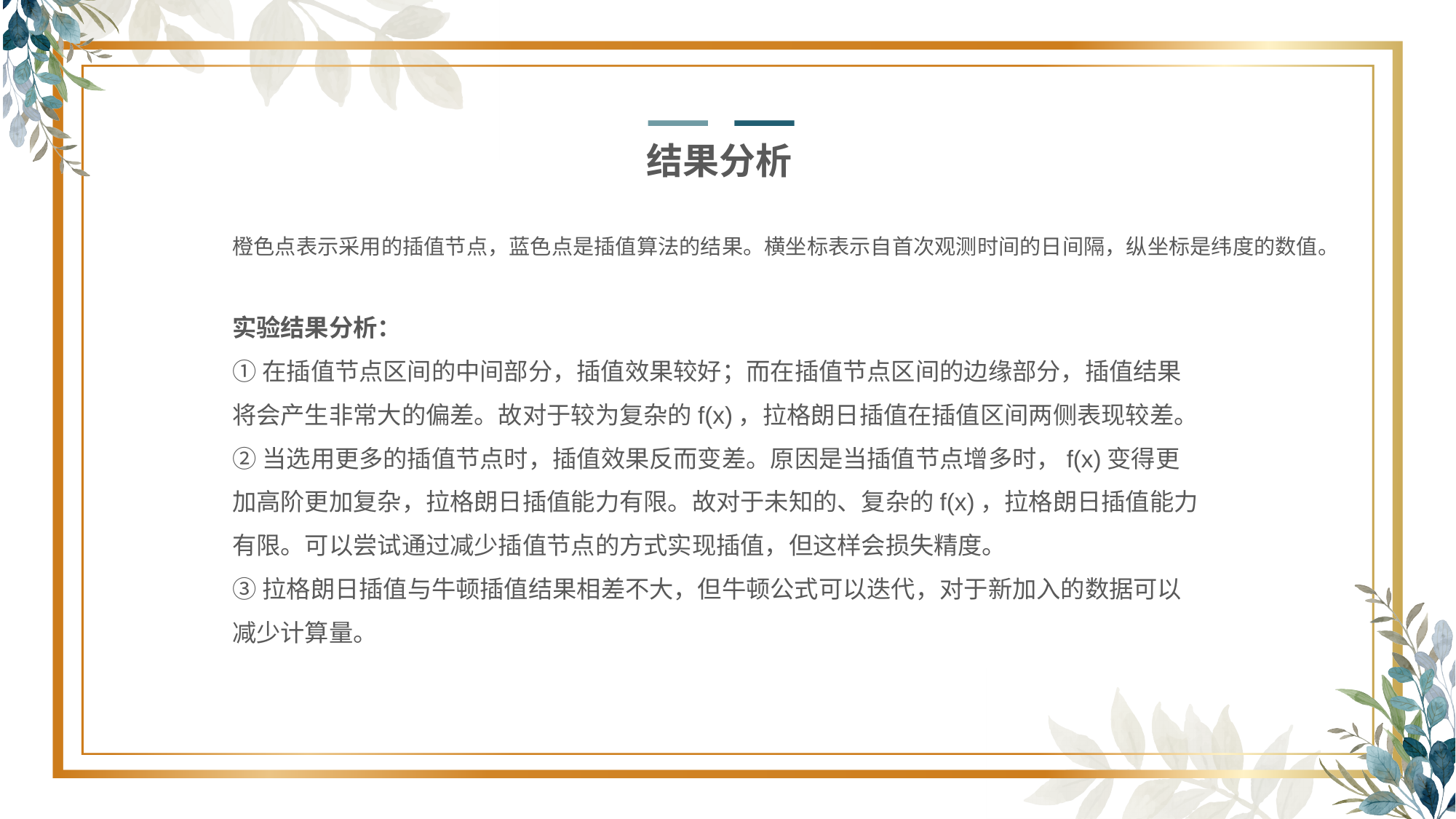

结果分析
橙色点表示采用的插值节点，蓝色点是插值算法的结果。横坐标表示自首次观测时间的日间隔，纵坐标是纬度的数值。
实验结果分析：
①在插值节点区间的中间部分，插值效果较好；而在插值节点区间的边缘部分，插值结果将会产生非常大的偏差。故对于较为复杂的f(x)，拉格朗日插值在插值区间两侧表现较差。
②当选用更多的插值节点时，插值效果反而变差。原因是当插值节点增多时，f(x)变得更加高阶更加复杂，拉格朗日插值能力有限。故对于未知的、复杂的f(x)，拉格朗日插值能力有限。可以尝试通过减少插值节点的方式实现插值，但这样会损失精度。
③拉格朗日插值与牛顿插值结果相差不大，但牛顿公式可以迭代，对于新加入的数据可以减少计算量。